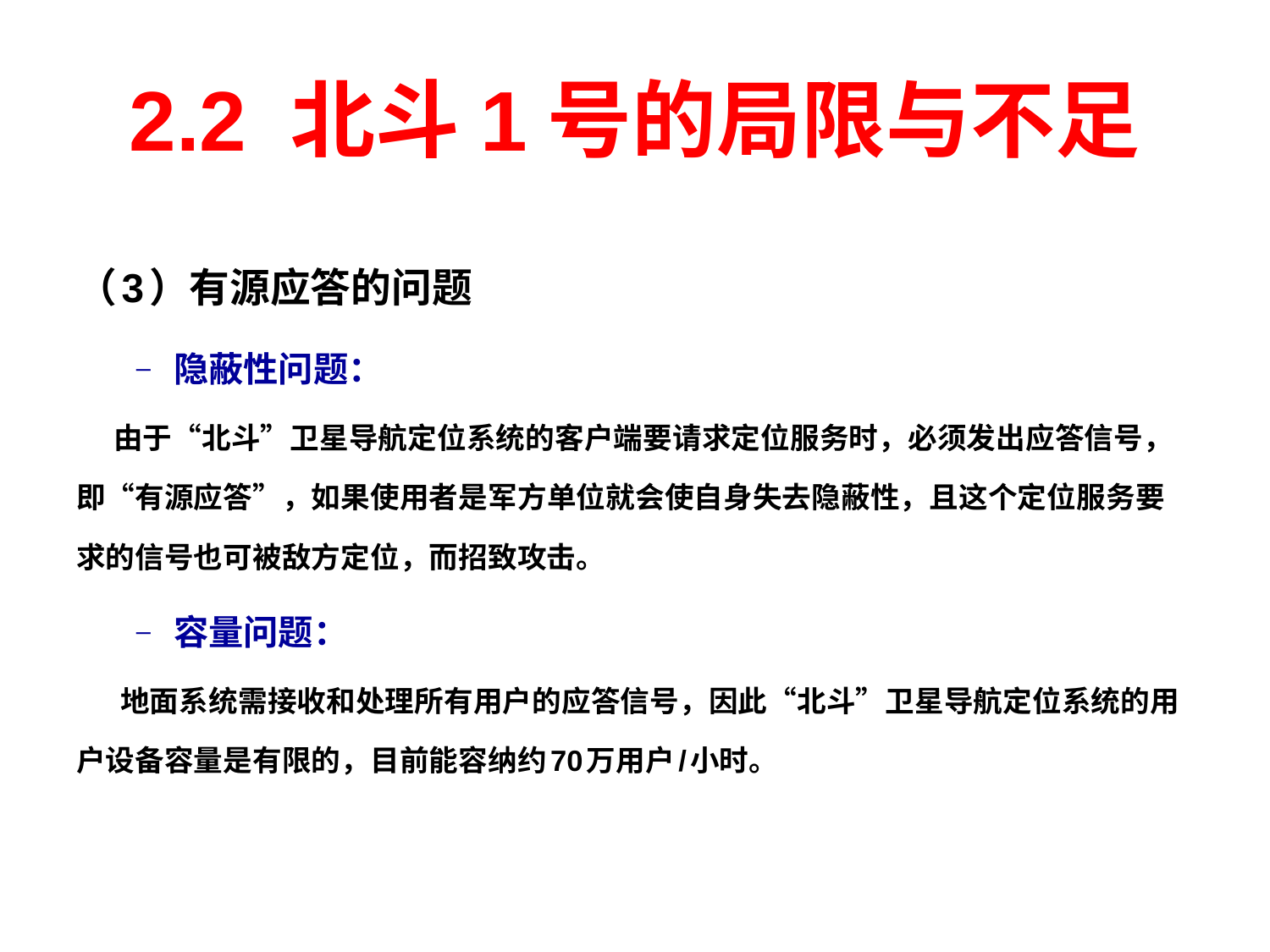

# 2.2 北斗1号的局限与不足

（3）有源应答的问题
隐蔽性问题：
     由于“北斗”卫星导航定位系统的客户端要请求定位服务时，必须发出应答信号，即“有源应答”，如果使用者是军方单位就会使自身失去隐蔽性，且这个定位服务要求的信号也可被敌方定位，而招致攻击。
容量问题：
      地面系统需接收和处理所有用户的应答信号，因此“北斗”卫星导航定位系统的用户设备容量是有限的，目前能容纳约70万用户/小时。